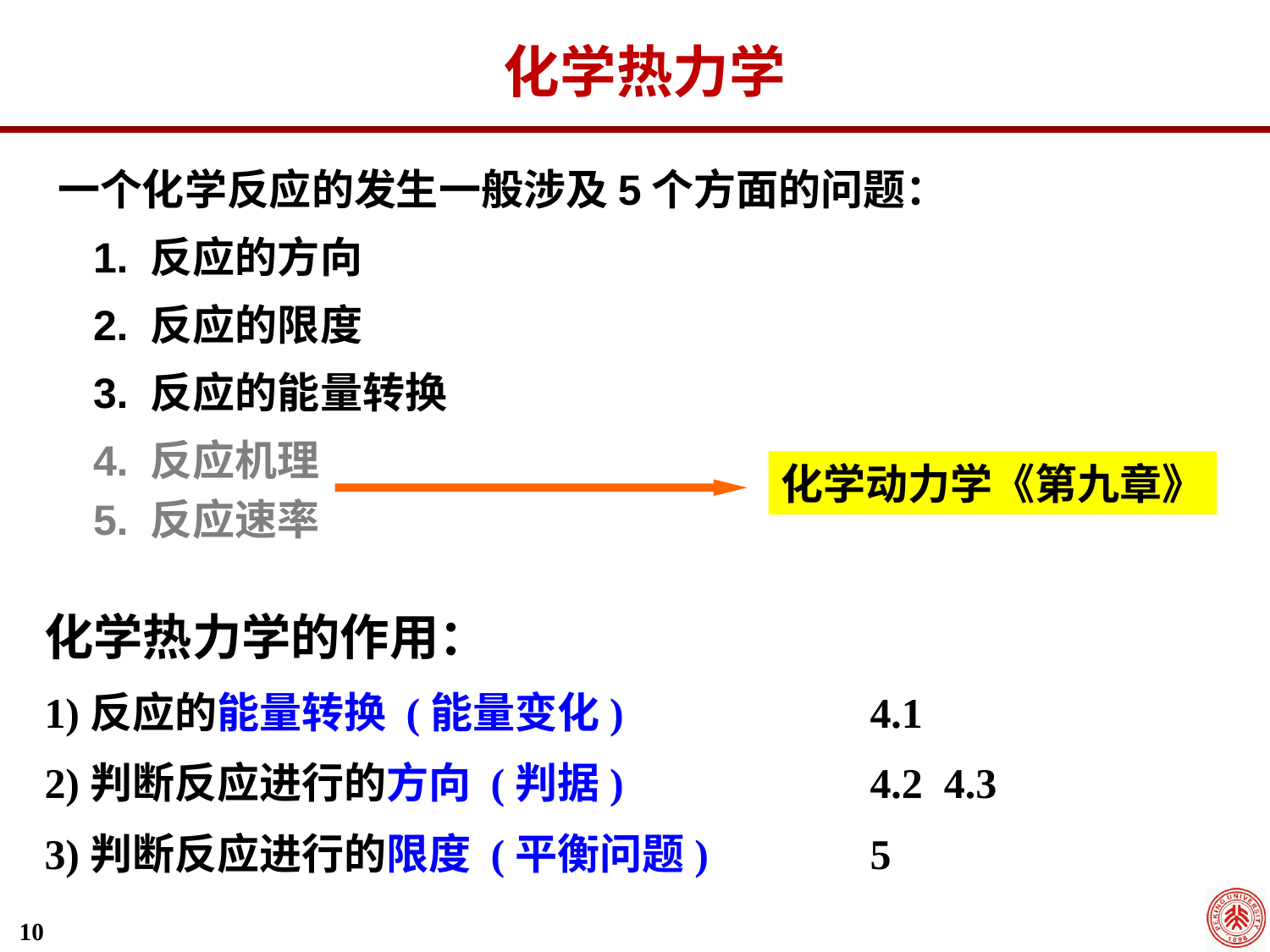

化学热力学

一个化学反应的发生一般涉及5个方面的问题：
   1. 反应的方向
   2. 反应的限度
   3. 反应的能量转换
   4. 反应机理
   5. 反应速率
化学动力学《第九章》

化学热力学的作用：
1)反应的能量转换 (能量变化)		4.1
2)判断反应进行的方向 (判据)		4.2  4.3
3)判断反应进行的限度 (平衡问题)		5
10